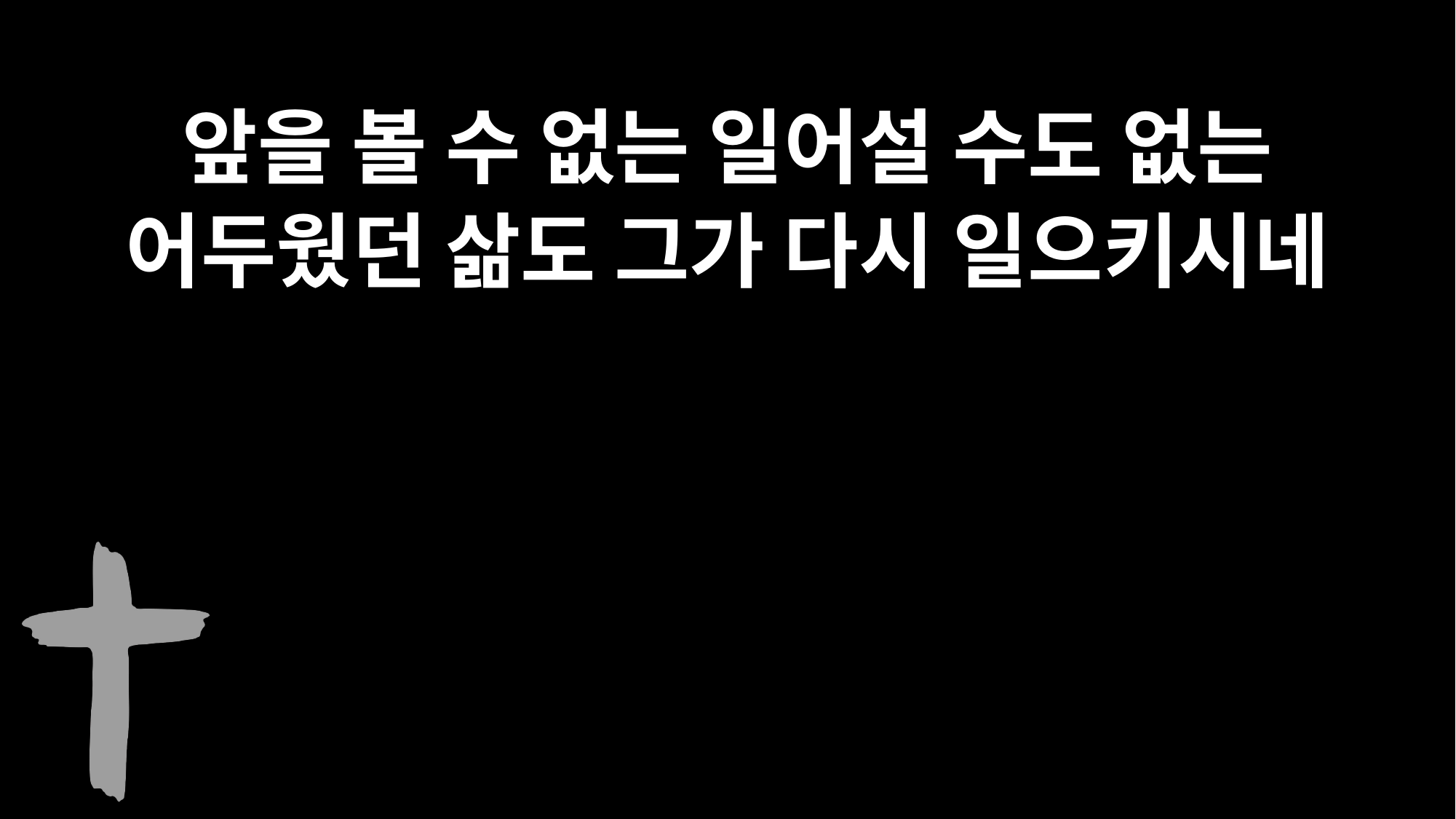

앞을 볼 수 없는 일어설 수도 없는
어두웠던 삶도 그가 다시 일으키시네